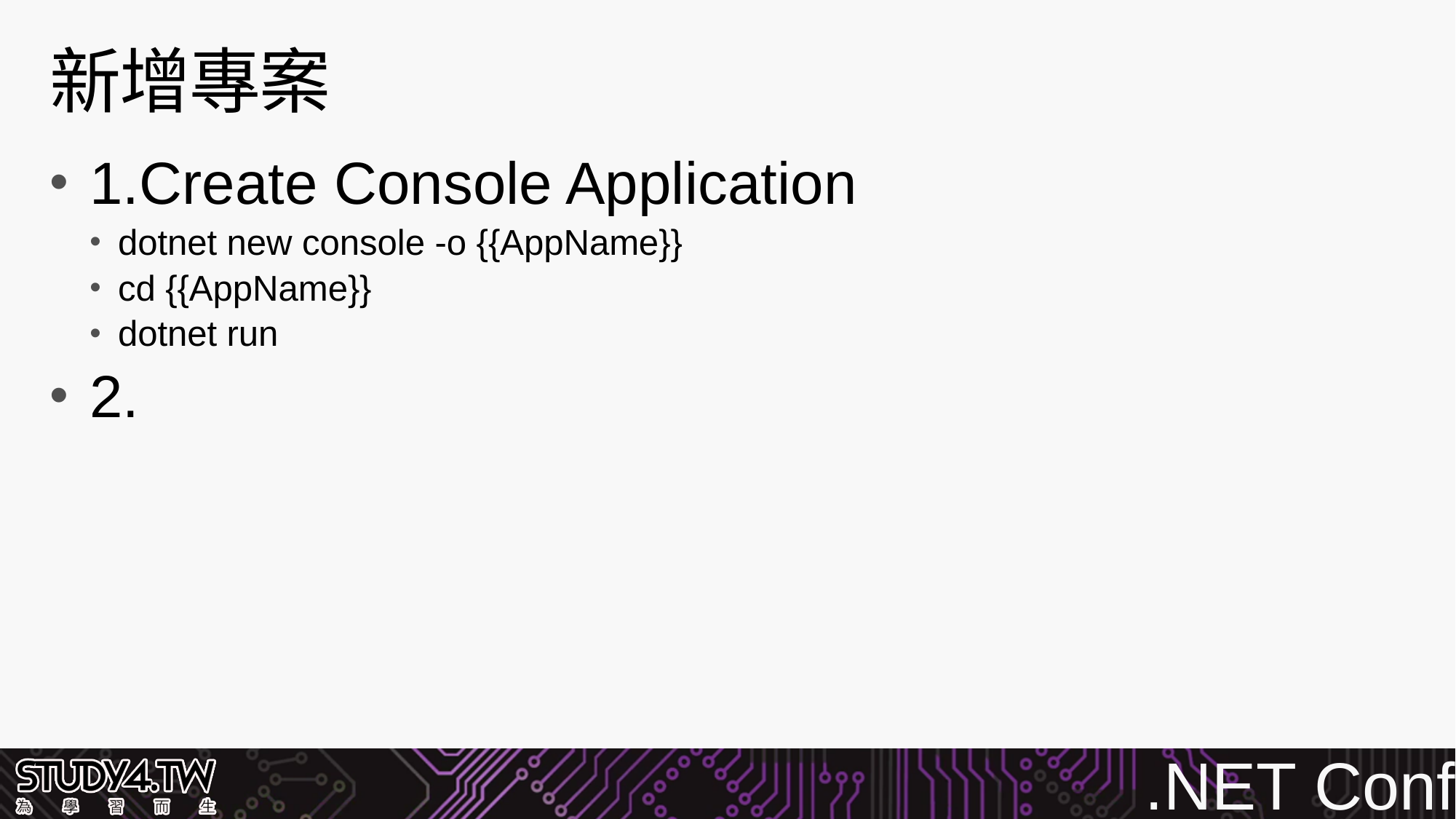

# 新增專案
1.Create Console Application
dotnet new console -o {{AppName}}
cd {{AppName}}
dotnet run
2.